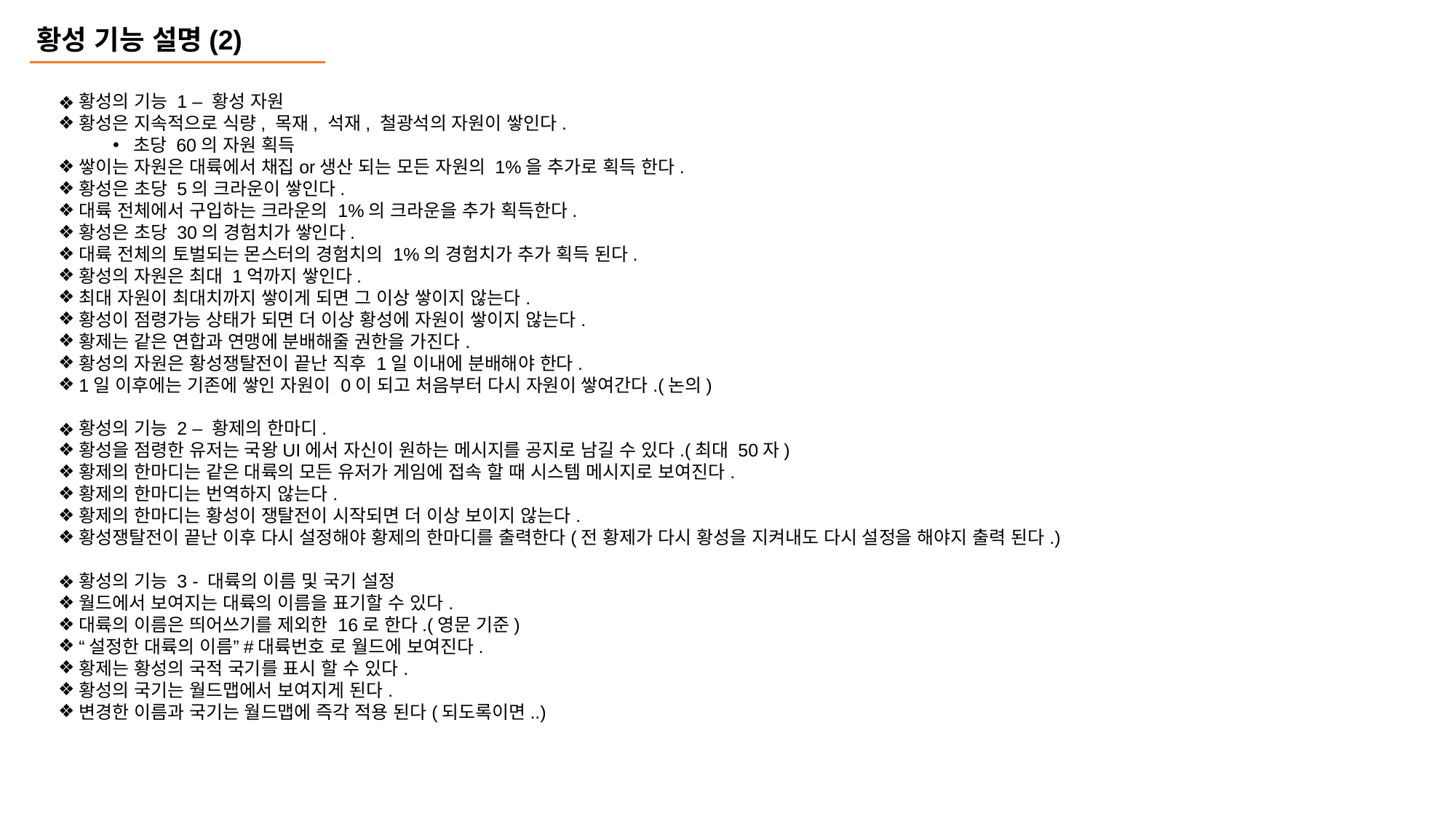

황성 기능 설명(2)
황성의 기능 1 – 황성 자원
황성은 지속적으로 식량, 목재, 석재, 철광석의 자원이 쌓인다.
초당 60의 자원 획득
쌓이는 자원은 대륙에서 채집or생산 되는 모든 자원의 1%을 추가로 획득 한다.
황성은 초당 5의 크라운이 쌓인다.
대륙 전체에서 구입하는 크라운의 1%의 크라운을 추가 획득한다.
황성은 초당 30의 경험치가 쌓인다.
대륙 전체의 토벌되는 몬스터의 경험치의 1%의 경험치가 추가 획득 된다.
황성의 자원은 최대 1억까지 쌓인다.
최대 자원이 최대치까지 쌓이게 되면 그 이상 쌓이지 않는다.
황성이 점령가능 상태가 되면 더 이상 황성에 자원이 쌓이지 않는다.
황제는 같은 연합과 연맹에 분배해줄 권한을 가진다.
황성의 자원은 황성쟁탈전이 끝난 직후 1일 이내에 분배해야 한다.
1일 이후에는 기존에 쌓인 자원이 0이 되고 처음부터 다시 자원이 쌓여간다.(논의)

황성의 기능 2 – 황제의 한마디.
황성을 점령한 유저는 국왕UI에서 자신이 원하는 메시지를 공지로 남길 수 있다.(최대 50자)
황제의 한마디는 같은 대륙의 모든 유저가 게임에 접속 할 때 시스템 메시지로 보여진다.
황제의 한마디는 번역하지 않는다.
황제의 한마디는 황성이 쟁탈전이 시작되면 더 이상 보이지 않는다.
황성쟁탈전이 끝난 이후 다시 설정해야 황제의 한마디를 출력한다(전 황제가 다시 황성을 지켜내도 다시 설정을 해야지 출력 된다.)

황성의 기능 3 - 대륙의 이름 및 국기 설정
월드에서 보여지는 대륙의 이름을 표기할 수 있다.
대륙의 이름은 띄어쓰기를 제외한 16로 한다.(영문 기준)
“설정한 대륙의 이름”#대륙번호 로 월드에 보여진다.
황제는 황성의 국적 국기를 표시 할 수 있다.
황성의 국기는 월드맵에서 보여지게 된다.
변경한 이름과 국기는 월드맵에 즉각 적용 된다(되도록이면..)